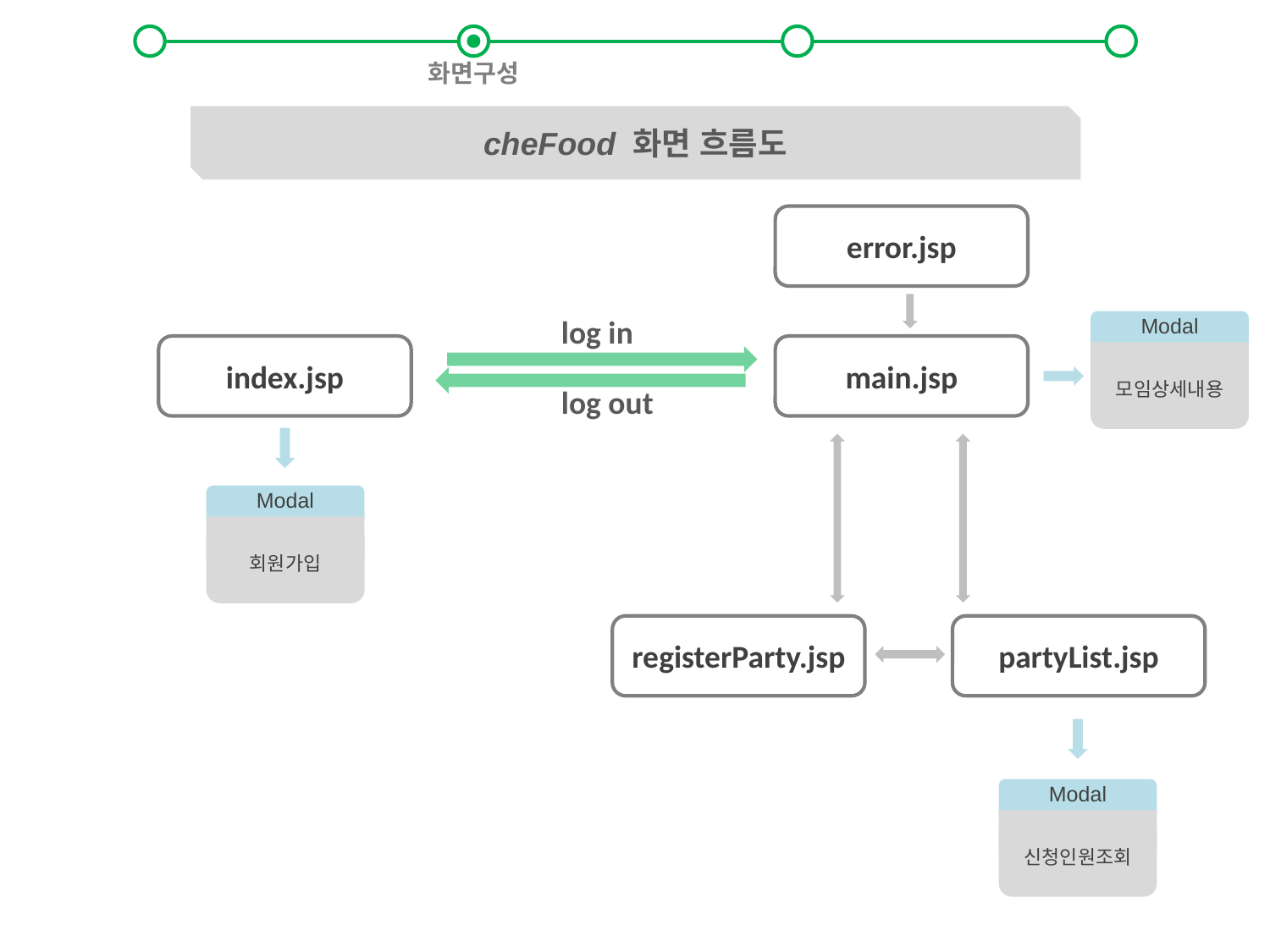

화면구성
cheFood 화면 흐름도
error.jsp

log in
Modal

모임상세내용
index.jsp
main.jsp

log out

Modal

회원가입
registerParty.jsp
partyList.jsp

Modal

신청인원조회